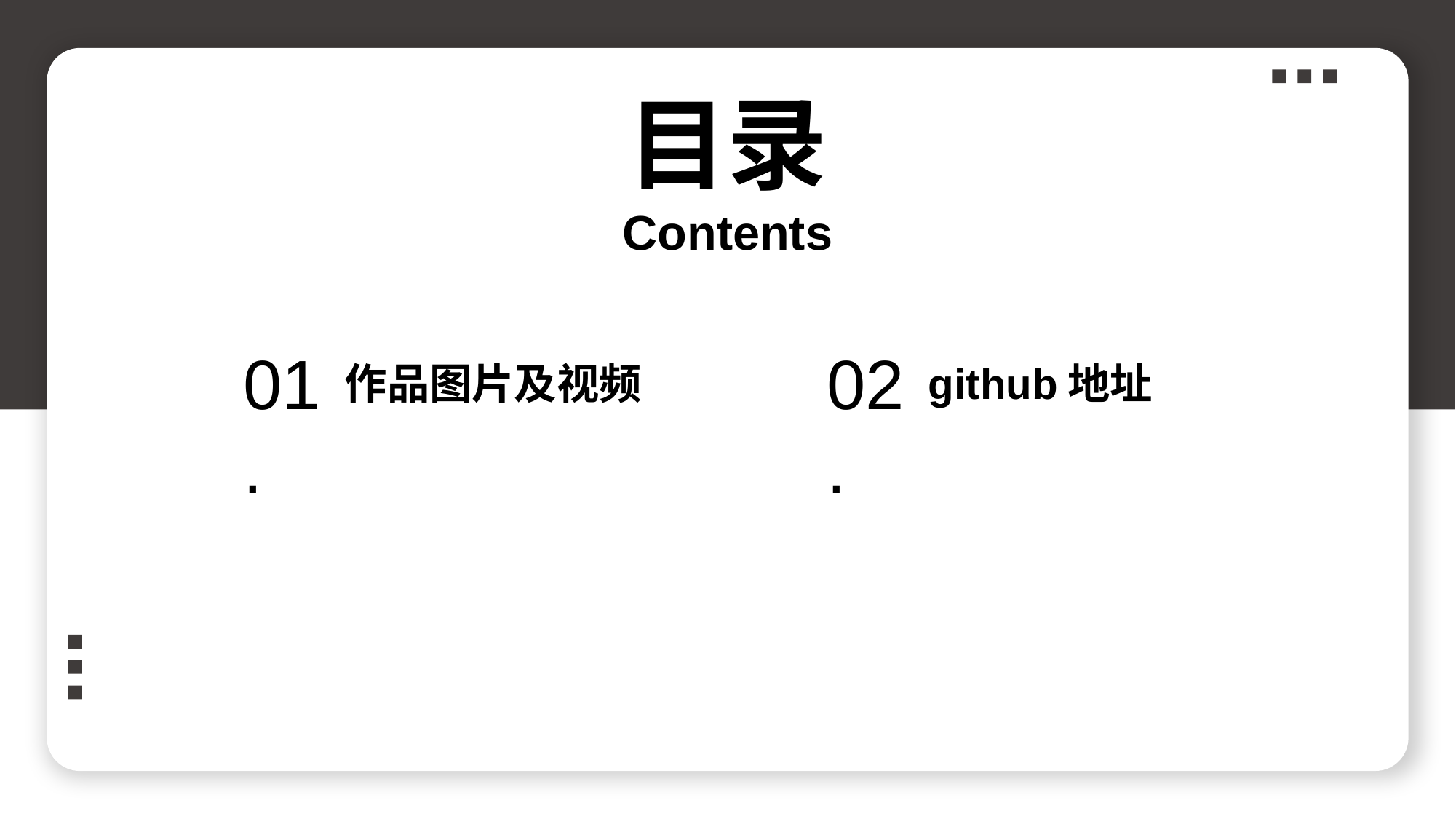

行业PPT模板http://www.1ppt.com/hangye/

目录
Contents
01.
作品图片及视频

02.
github地址